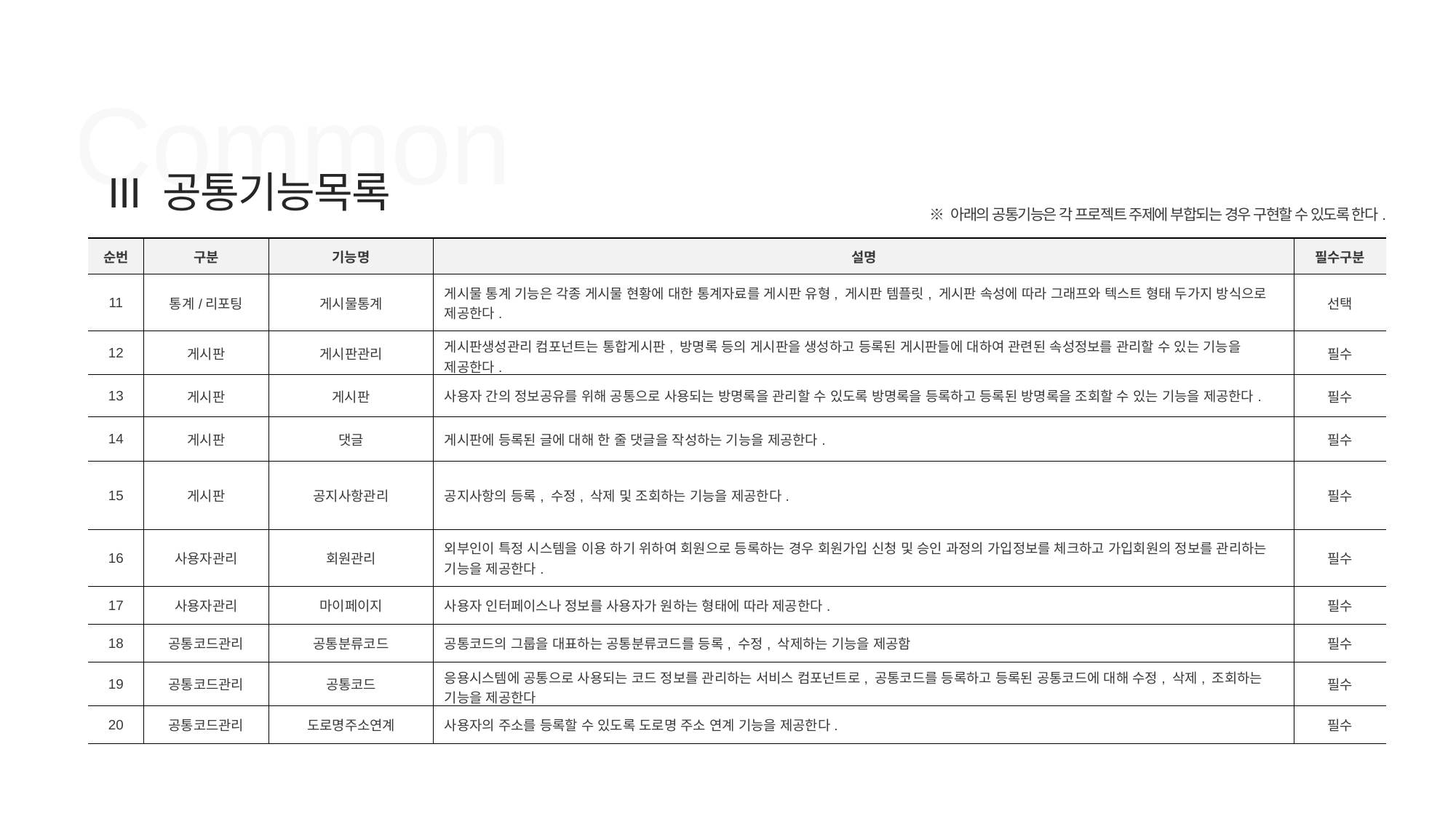

Common

III 공통기능목록
※ 아래의 공통기능은 각 프로젝트 주제에 부합되는 경우 구현할 수 있도록 한다.
| 순번 | 구분 | 기능명 | 설명 | 필수구분 |
| --- | --- | --- | --- | --- |
| 11 | 통계/리포팅 | 게시물통계 | 게시물 통계 기능은 각종 게시물 현황에 대한 통계자료를 게시판 유형, 게시판 템플릿, 게시판 속성에 따라 그래프와 텍스트 형태 두가지 방식으로 제공한다. | 선택 |
| 12 | 게시판 | 게시판관리 | 게시판생성관리 컴포넌트는 통합게시판, 방명록 등의 게시판을 생성하고 등록된 게시판들에 대하여 관련된 속성정보를 관리할 수 있는 기능을 제공한다. | 필수 |
| 13 | 게시판 | 게시판 | 사용자 간의 정보공유를 위해 공통으로 사용되는 방명록을 관리할 수 있도록 방명록을 등록하고 등록된 방명록을 조회할 수 있는 기능을 제공한다. | 필수 |
| 14 | 게시판 | 댓글 | 게시판에 등록된 글에 대해 한 줄 댓글을 작성하는 기능을 제공한다. | 필수 |
| 15 | 게시판 | 공지사항관리 | 공지사항의 등록, 수정, 삭제 및 조회하는 기능을 제공한다. | 필수 |
| 16 | 사용자관리 | 회원관리 | 외부인이 특정 시스템을 이용 하기 위하여 회원으로 등록하는 경우 회원가입 신청 및 승인 과정의 가입정보를 체크하고 가입회원의 정보를 관리하는 기능을 제공한다. | 필수 |
| 17 | 사용자관리 | 마이페이지 | 사용자 인터페이스나 정보를 사용자가 원하는 형태에 따라 제공한다. | 필수 |
| 18 | 공통코드관리 | 공통분류코드 | 공통코드의 그룹을 대표하는 공통분류코드를 등록, 수정, 삭제하는 기능을 제공함 | 필수 |
| 19 | 공통코드관리 | 공통코드 | 응용시스템에 공통으로 사용되는 코드 정보를 관리하는 서비스 컴포넌트로, 공통코드를 등록하고 등록된 공통코드에 대해 수정, 삭제, 조회하는 기능을 제공한다 | 필수 |
| 20 | 공통코드관리 | 도로명주소연계 | 사용자의 주소를 등록할 수 있도록 도로명 주소 연계 기능을 제공한다. | 필수 |